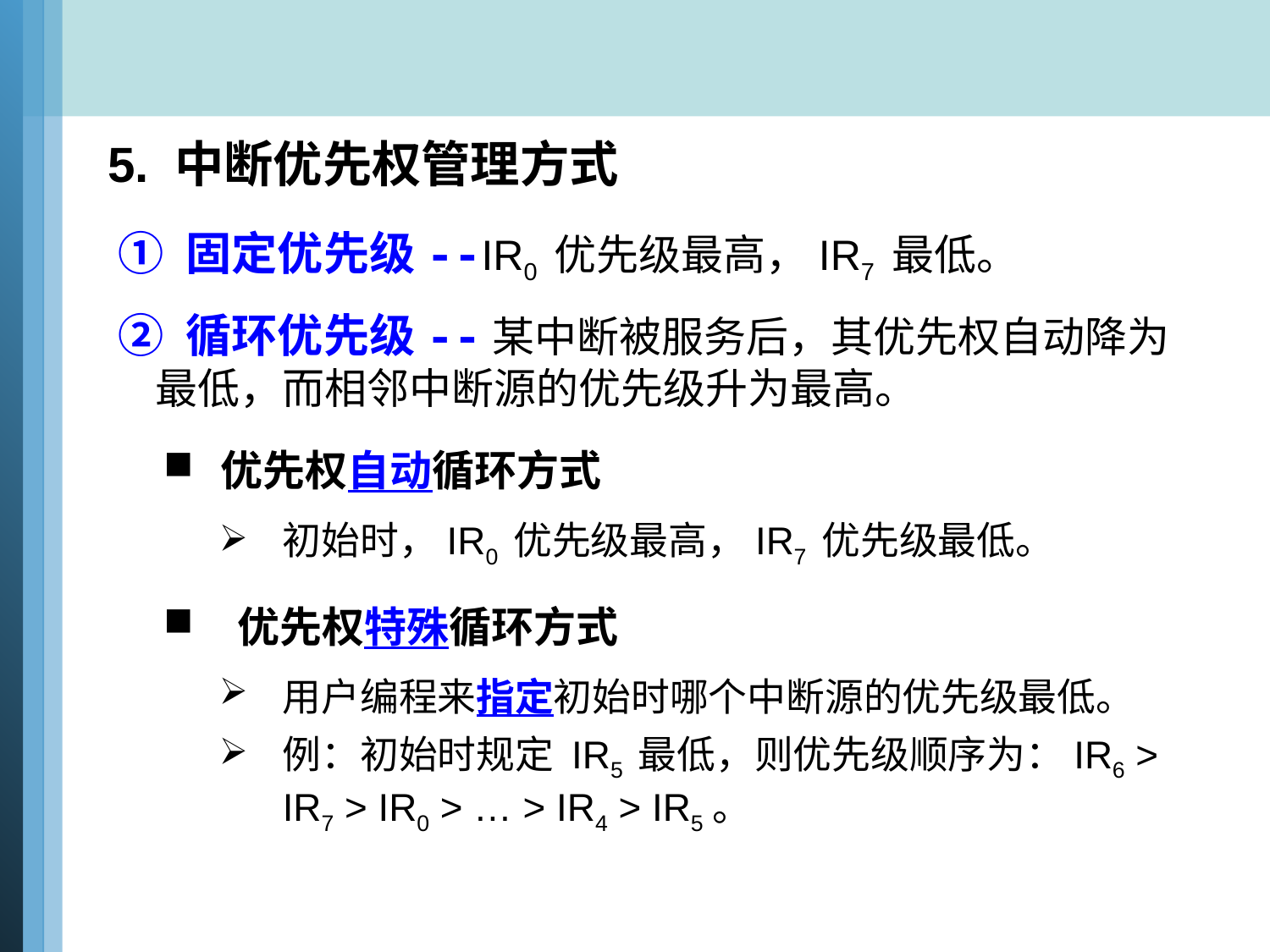

5. 中断优先权管理方式
 ① 固定优先级--IR0 优先级最高，IR7 最低。
 ② 循环优先级--某中断被服务后，其优先权自动降为最低，而相邻中断源的优先级升为最高。
优先权自动循环方式
初始时，IR0 优先级最高，IR7 优先级最低。
优先权特殊循环方式
用户编程来指定初始时哪个中断源的优先级最低。
例：初始时规定 IR5 最低，则优先级顺序为：IR6 > IR7 > IR0 > … > IR4 > IR5。
105